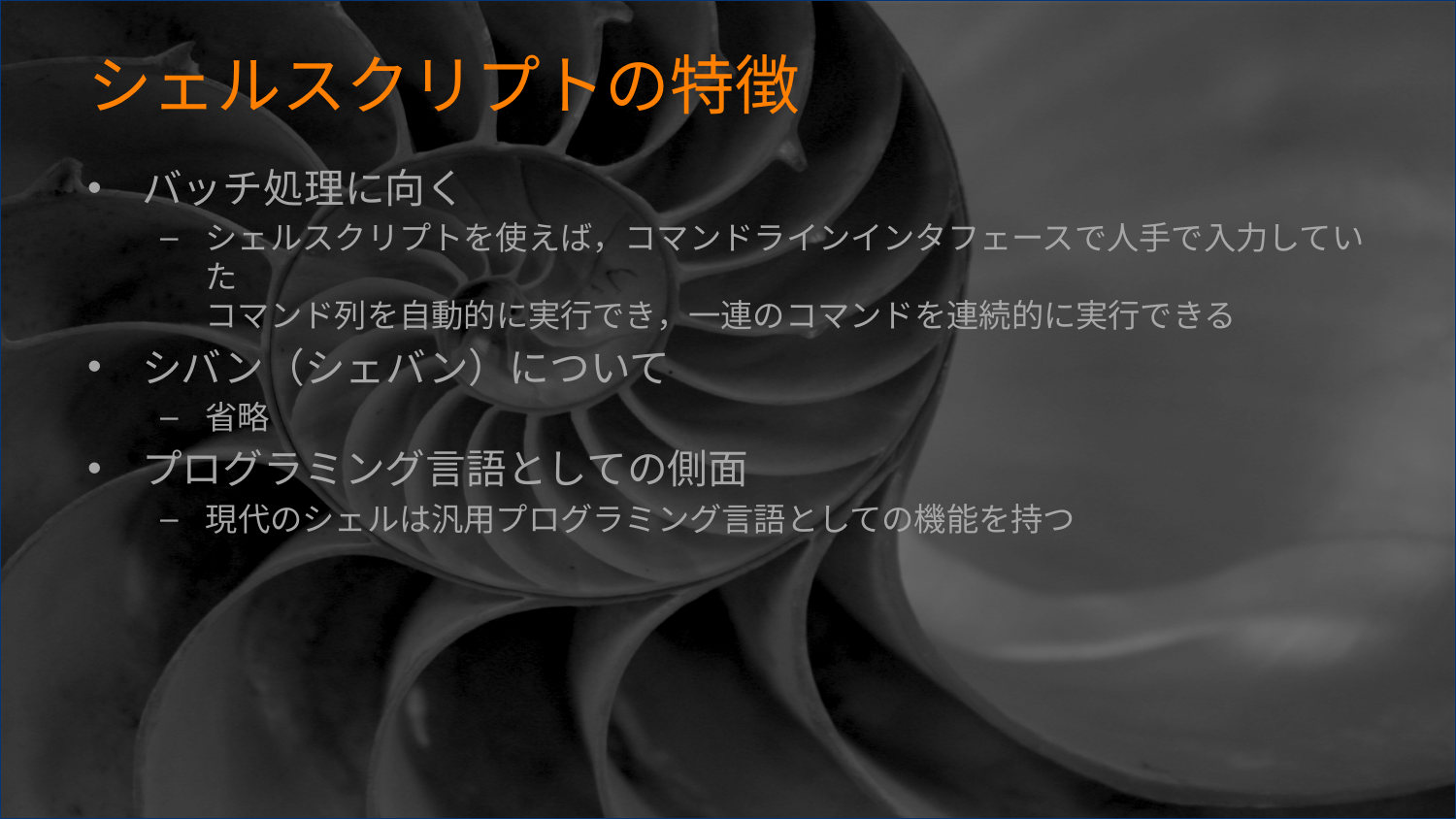

# シェルスクリプトの特徴
バッチ処理に向く
シェルスクリプトを使えば，コマンドラインインタフェースで人手で入力していた
コマンド列を自動的に実行でき，一連のコマンドを連続的に実行できる
シバン（シェバン）について
省略
プログラミング言語としての側面
現代のシェルは汎用プログラミング言語としての機能を持つ